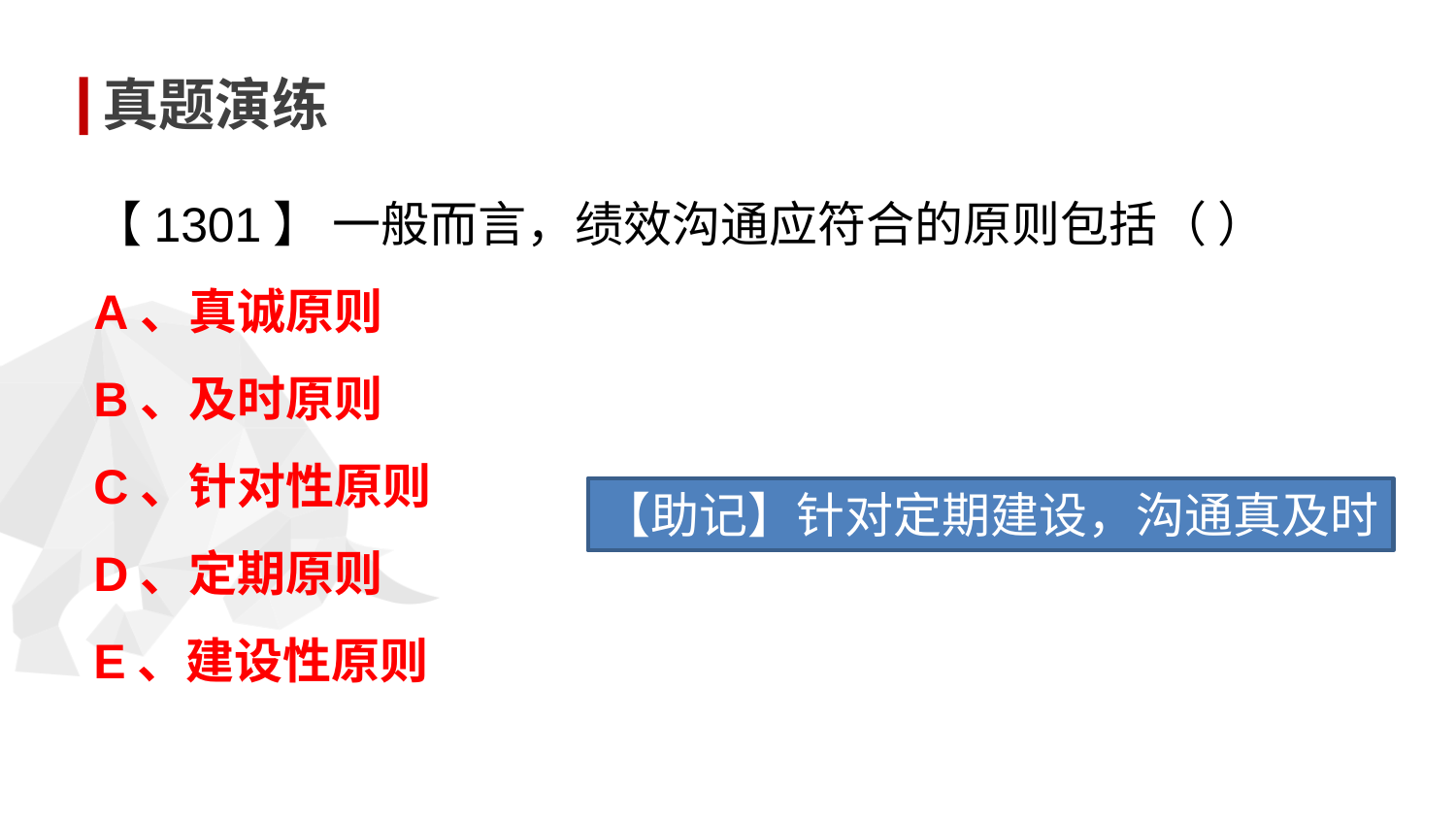

真题演练
【1301】 一般而言，绩效沟通应符合的原则包括（ ）
A、真诚原则
B、及时原则
C、针对性原则
D、定期原则
E、建设性原则
【助记】针对定期建设，沟通真及时